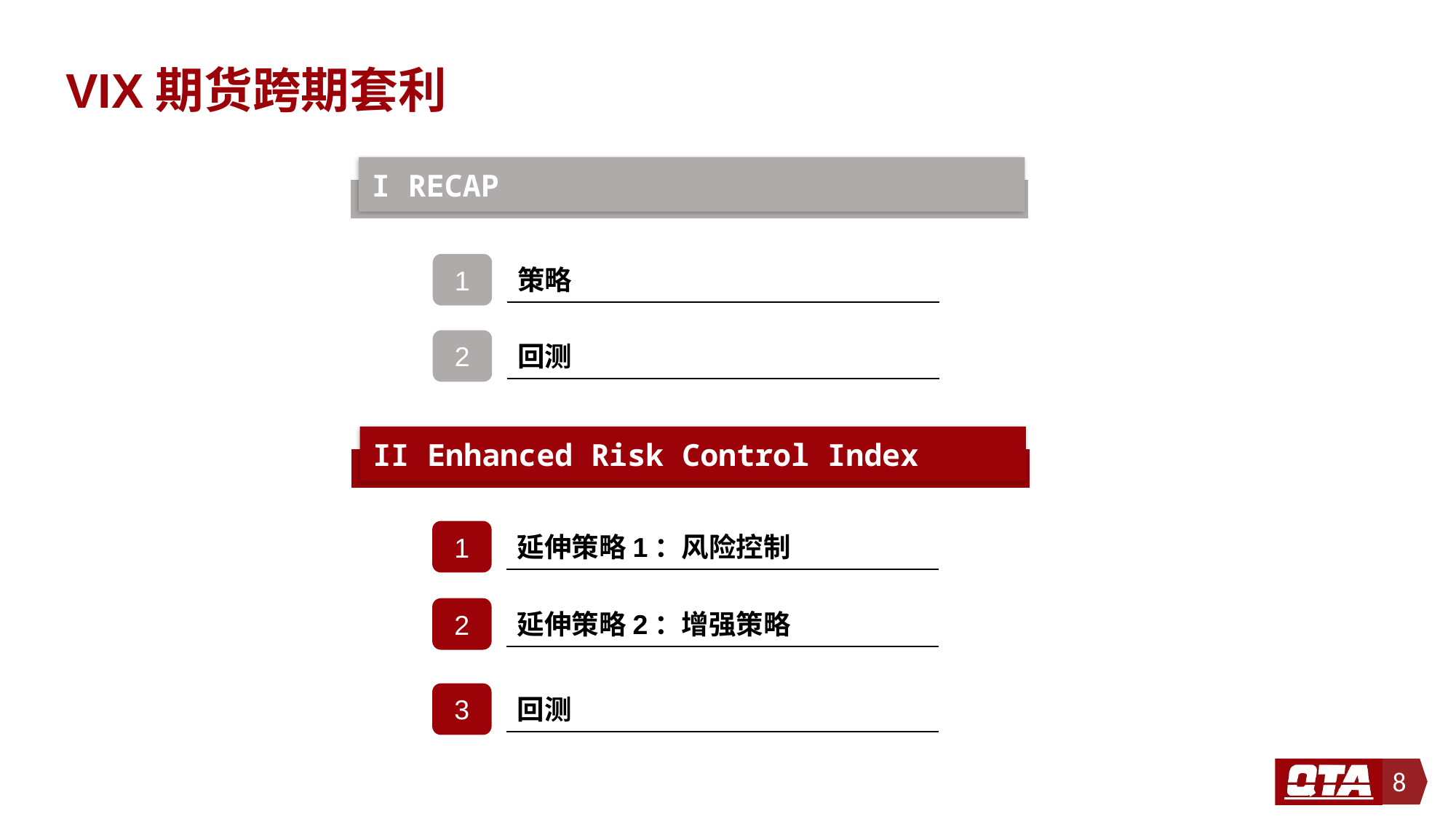

# VIX期货跨期套利

I RECAP

1
策略
2
回测

II Enhanced Risk Control Index

1
延伸策略1：风险控制
2
延伸策略2：增强策略
3
回测
8